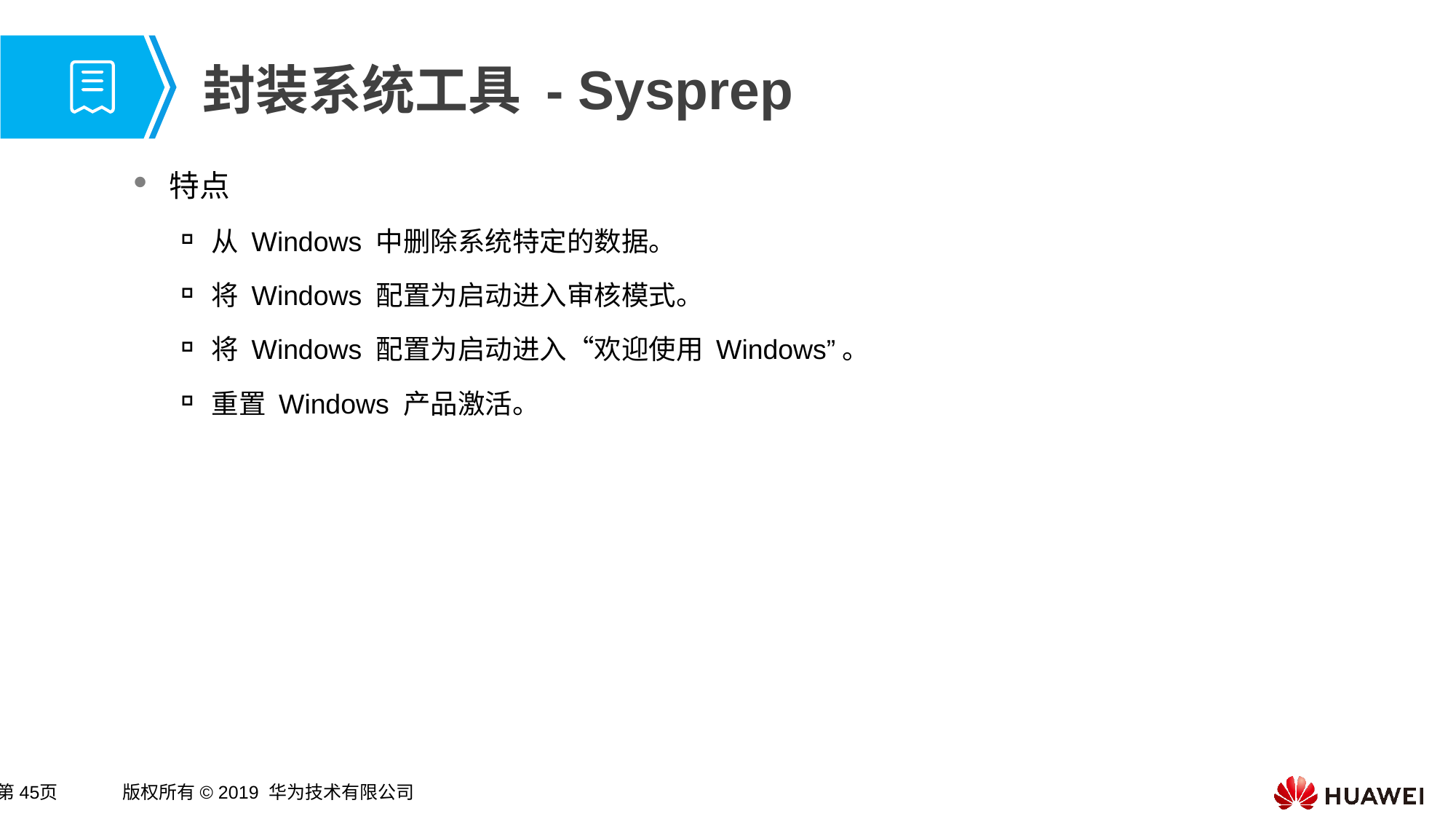

# 封装系统工具 - Sysprep

特点
从 Windows 中删除系统特定的数据。
将 Windows 配置为启动进入审核模式。
将 Windows 配置为启动进入“欢迎使用 Windows”。
重置 Windows 产品激活。